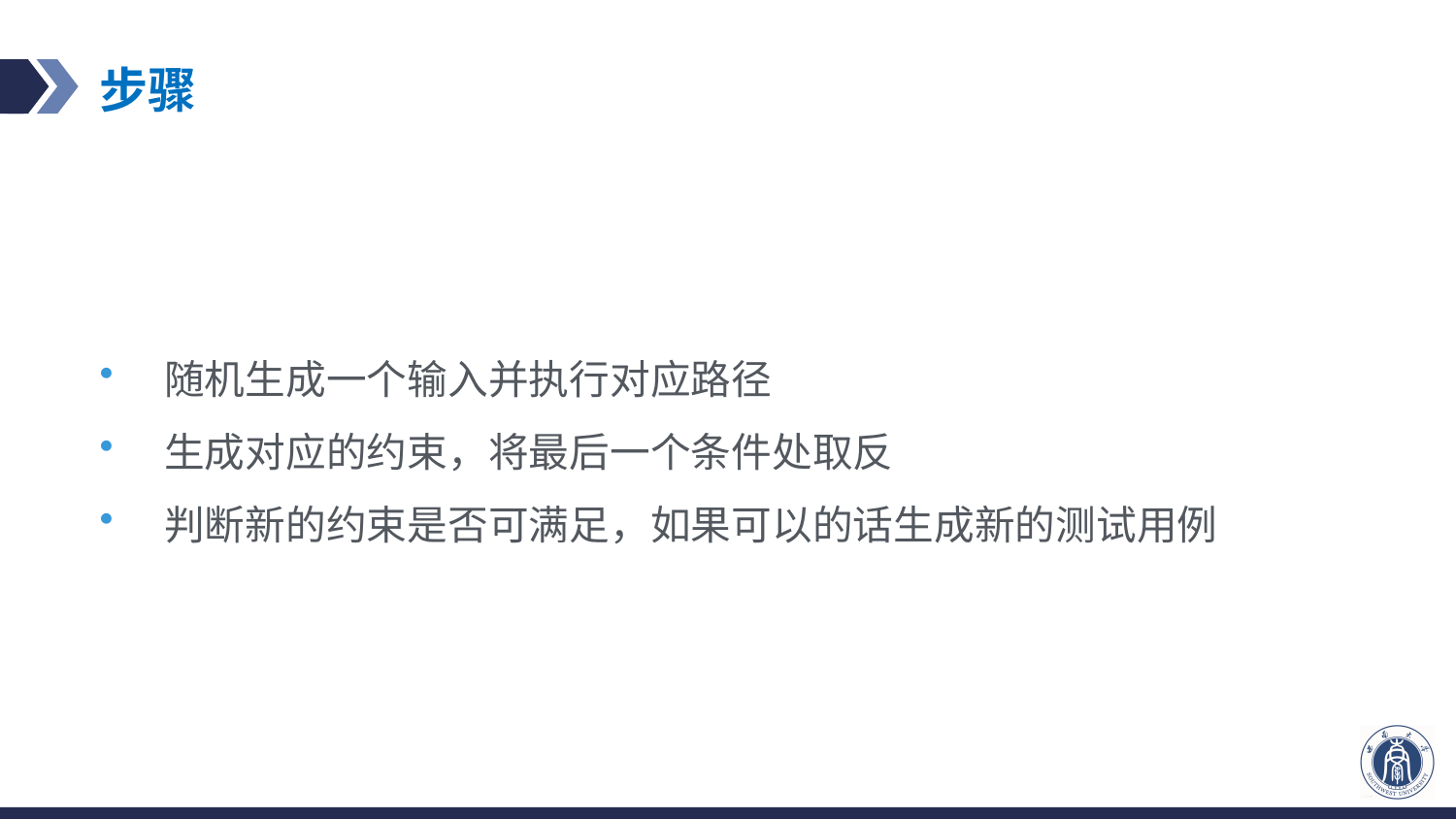

# 步骤
随机生成一个输入并执行对应路径
生成对应的约束，将最后一个条件处取反
判断新的约束是否可满足，如果可以的话生成新的测试用例